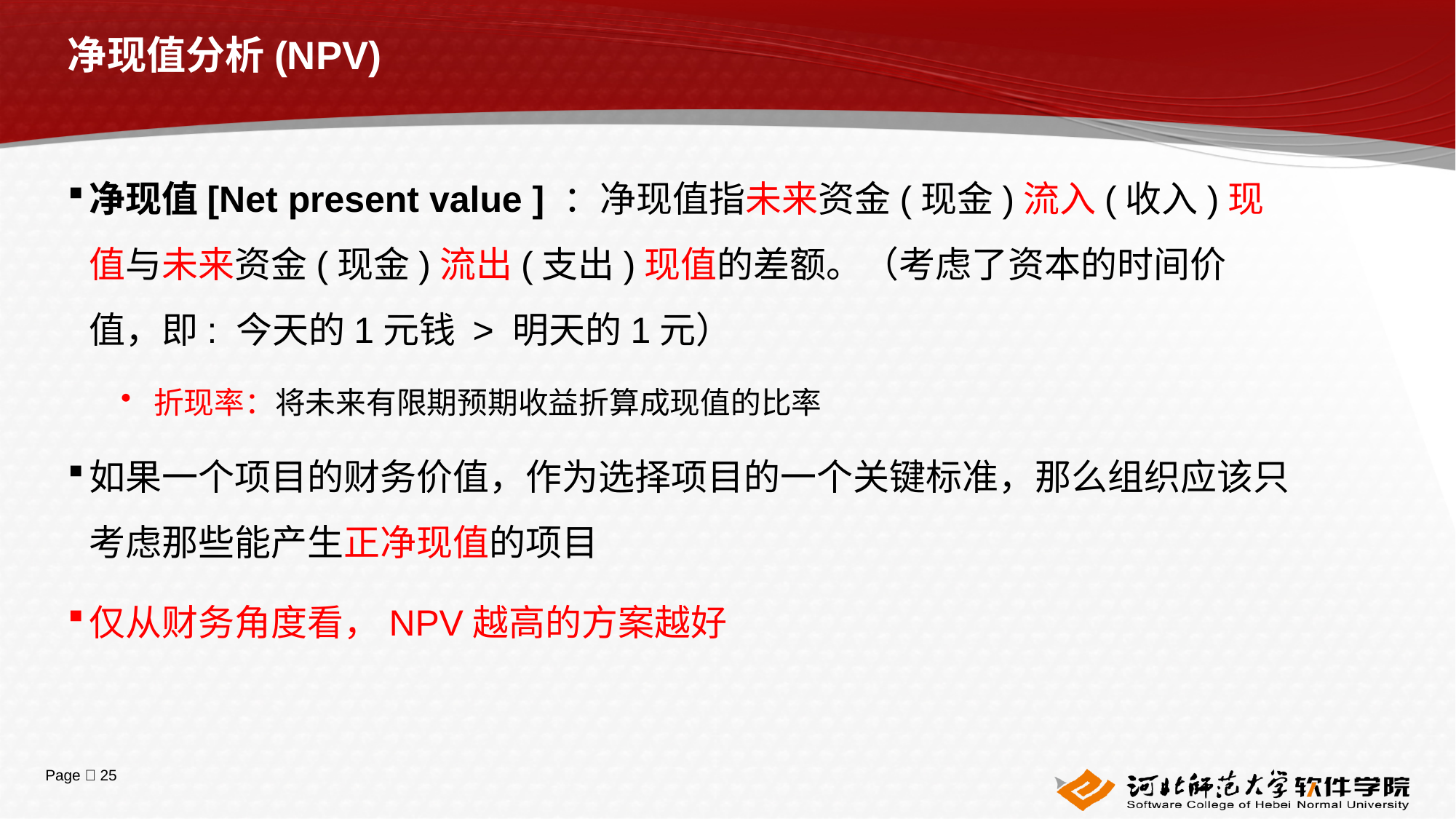

# 净现值分析(NPV)
净现值[Net present value ] ：净现值指未来资金(现金)流入(收入)现值与未来资金(现金)流出(支出)现值的差额。（考虑了资本的时间价值，即: 今天的1元钱 > 明天的1元）
折现率：将未来有限期预期收益折算成现值的比率
如果一个项目的财务价值，作为选择项目的一个关键标准，那么组织应该只考虑那些能产生正净现值的项目
仅从财务角度看，NPV越高的方案越好